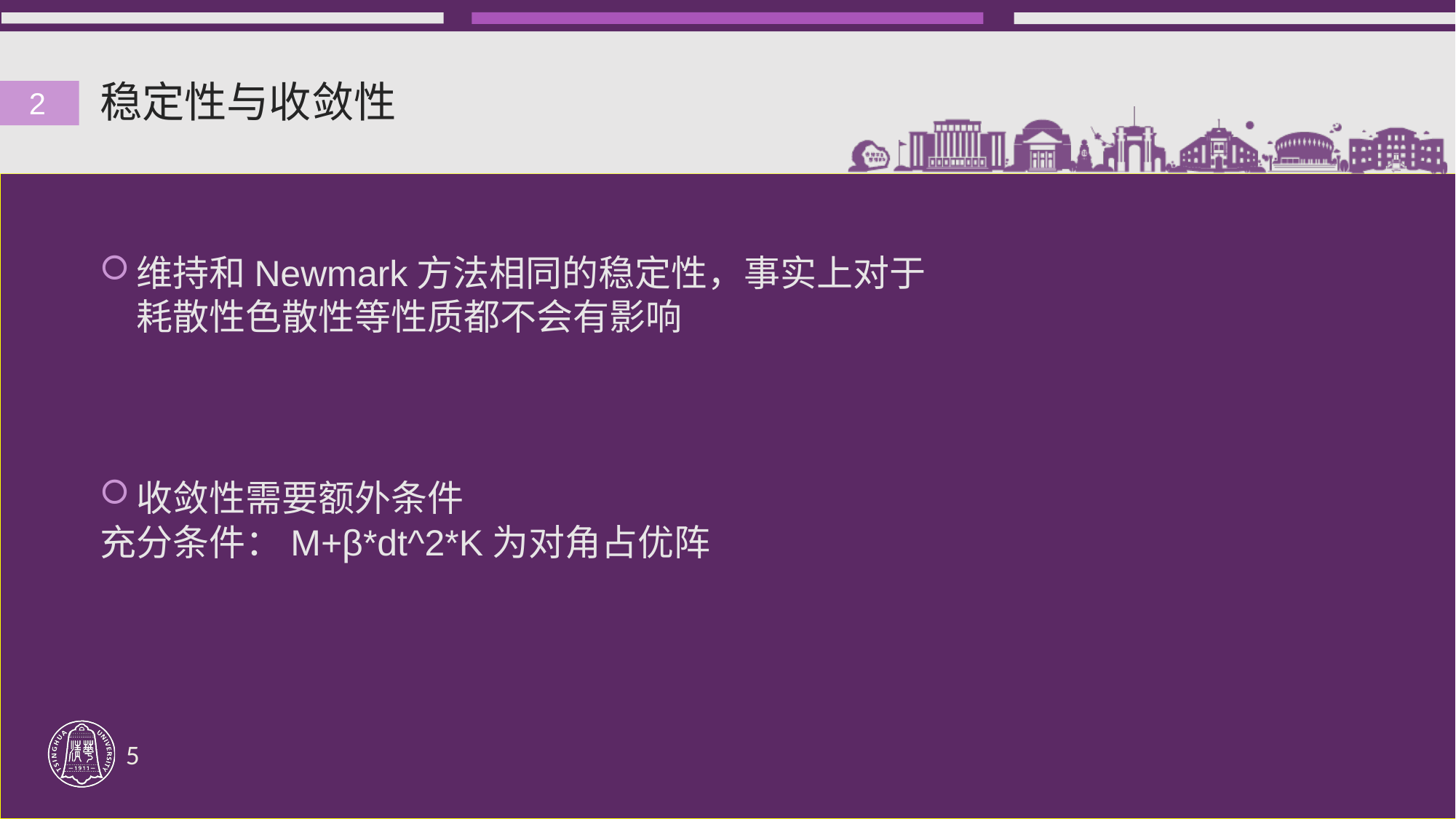

# 稳定性与收敛性

2

维持和Newmark方法相同的稳定性，事实上对于耗散性色散性等性质都不会有影响

收敛性需要额外条件
充分条件：M+β*dt^2*K为对角占优阵

5